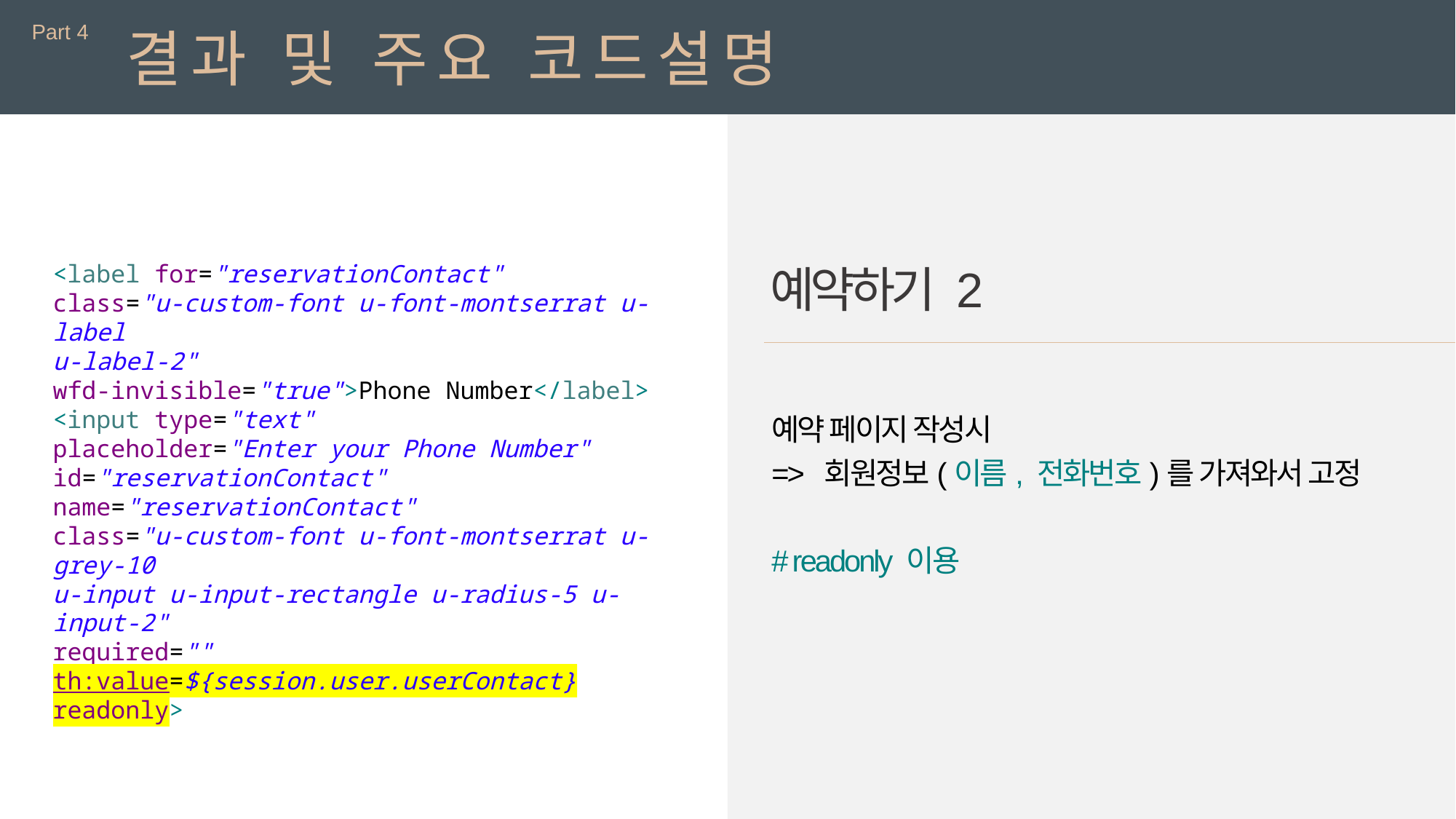

Part 4
결과 및 주요 코드설명

<label for="reservationContact"
class="u-custom-font u-font-montserrat u-label
u-label-2"
wfd-invisible="true">Phone Number</label>
<input type="text"
placeholder="Enter your Phone Number" id="reservationContact"
name="reservationContact"
class="u-custom-font u-font-montserrat u-grey-10
u-input u-input-rectangle u-radius-5 u-input-2"
required=""
th:value=${session.user.userContact} readonly>
예약하기 2
예약 페이지 작성시
=>  회원정보(이름, 전화번호)를 가져와서 고정

# readonly 이용